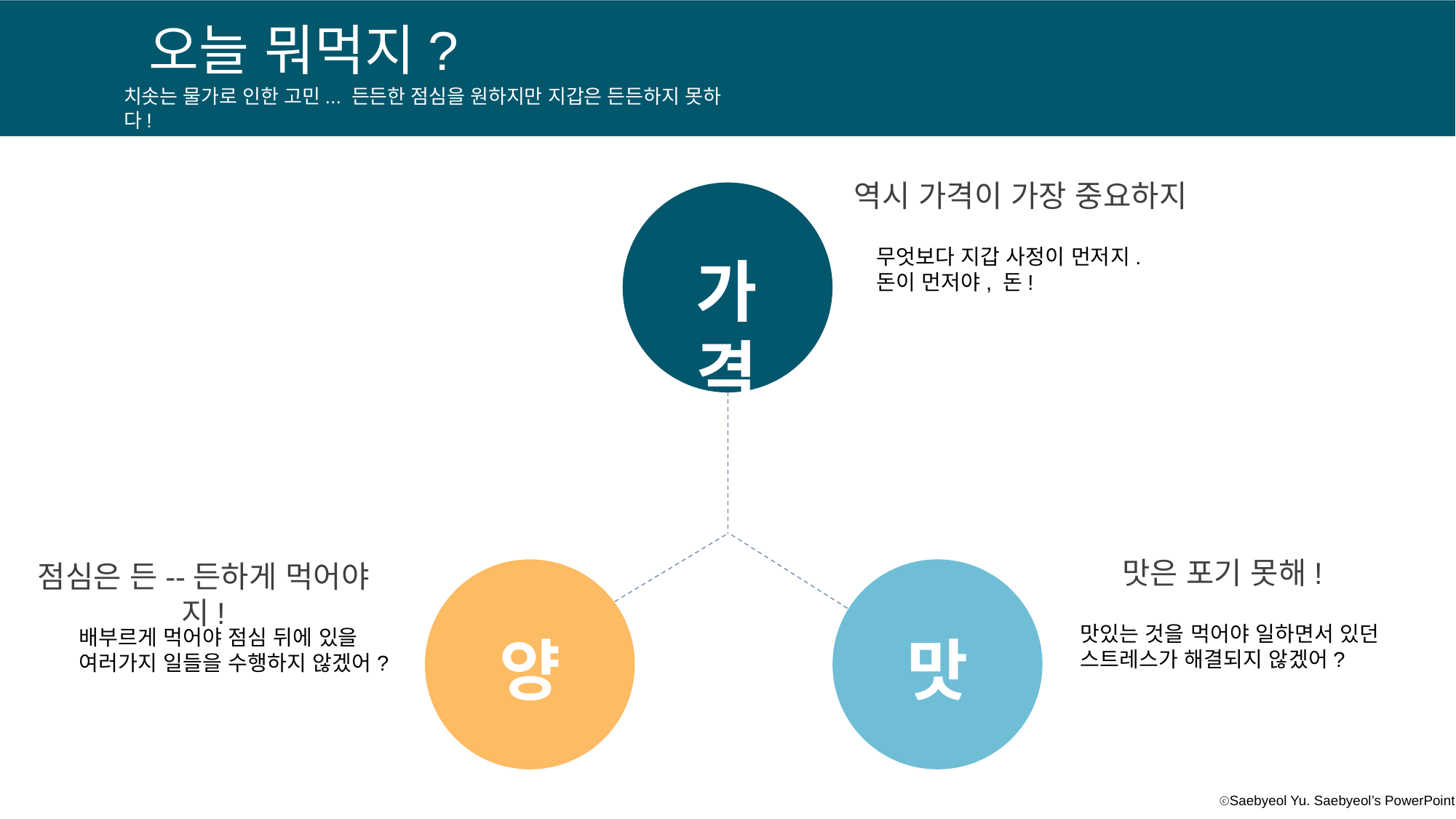

오늘 뭐먹지?
치솟는 물가로 인한 고민... 든든한 점심을 원하지만 지갑은 든든하지 못하다!
역시 가격이 가장 중요하지
무엇보다 지갑 사정이 먼저지.
돈이 먼저야, 돈!

가격
맛은 포기 못해!
맛있는 것을 먹어야 일하면서 있던
스트레스가 해결되지 않겠어?
점심은 든--든하게 먹어야지!
배부르게 먹어야 점심 뒤에 있을
여러가지 일들을 수행하지 않겠어?

양
맛